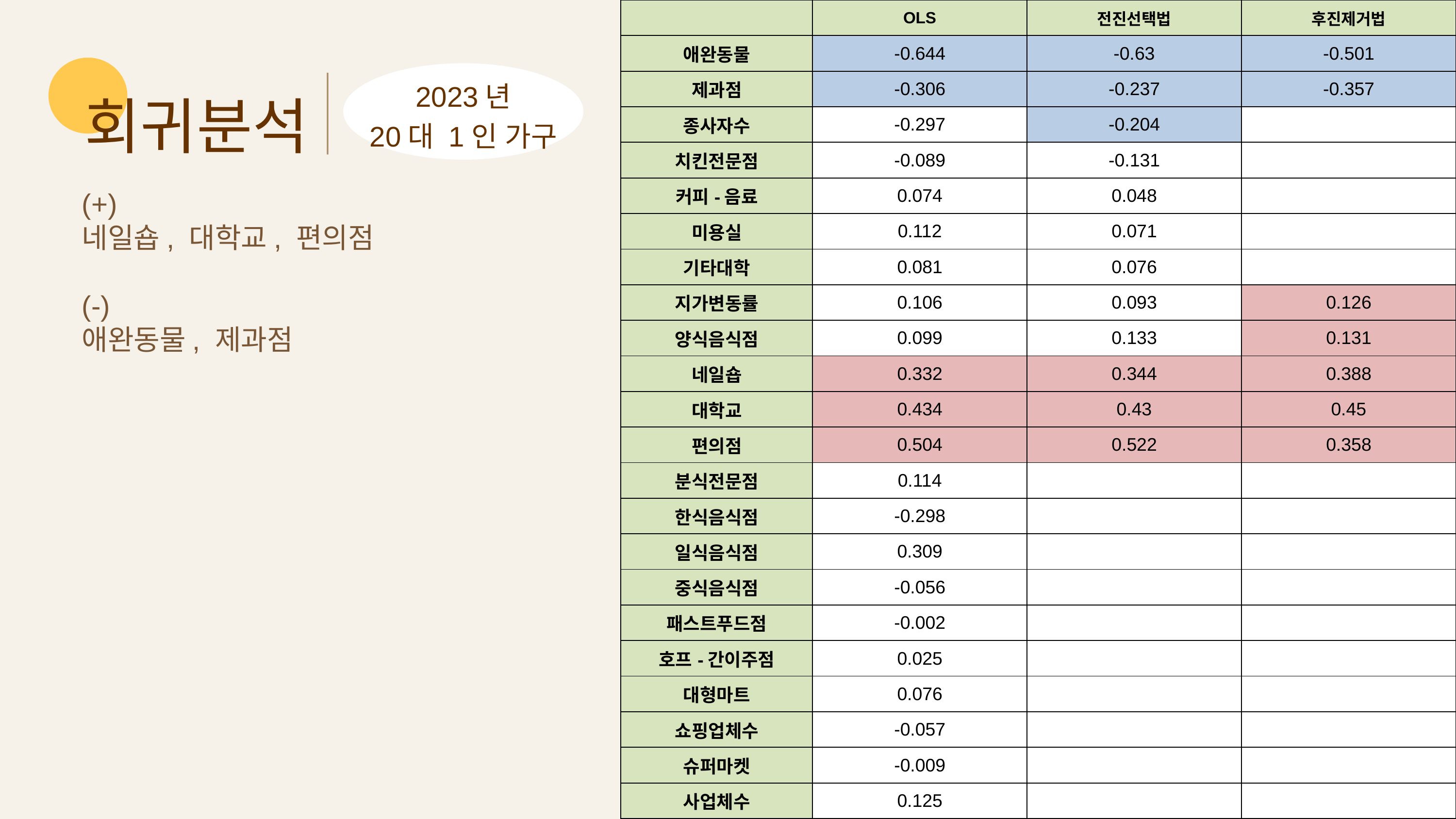

|  | OLS | 전진선택법 | 후진제거법 |
| --- | --- | --- | --- |
| 애완동물 | -0.644 | -0.63 | -0.501 |
| 제과점 | -0.306 | -0.237 | -0.357 |
| 종사자수 | -0.297 | -0.204 |  |
| 치킨전문점 | -0.089 | -0.131 |  |
| 커피-음료 | 0.074 | 0.048 |  |
| 미용실 | 0.112 | 0.071 |  |
| 기타대학 | 0.081 | 0.076 |  |
| 지가변동률 | 0.106 | 0.093 | 0.126 |
| 양식음식점 | 0.099 | 0.133 | 0.131 |
| 네일숍 | 0.332 | 0.344 | 0.388 |
| 대학교 | 0.434 | 0.43 | 0.45 |
| 편의점 | 0.504 | 0.522 | 0.358 |
| 분식전문점 | 0.114 |  |  |
| 한식음식점 | -0.298 |  |  |
| 일식음식점 | 0.309 |  |  |
| 중식음식점 | -0.056 |  |  |
| 패스트푸드점 | -0.002 |  |  |
| 호프-간이주점 | 0.025 |  |  |
| 대형마트 | 0.076 |  |  |
| 쇼핑업체수 | -0.057 |  |  |
| 슈퍼마켓 | -0.009 |  |  |
| 사업체수 | 0.125 |  |  |

회귀분석

2023년
20대 1인 가구
(+)
네일숍, 대학교, 편의점

(-)
애완동물, 제과점